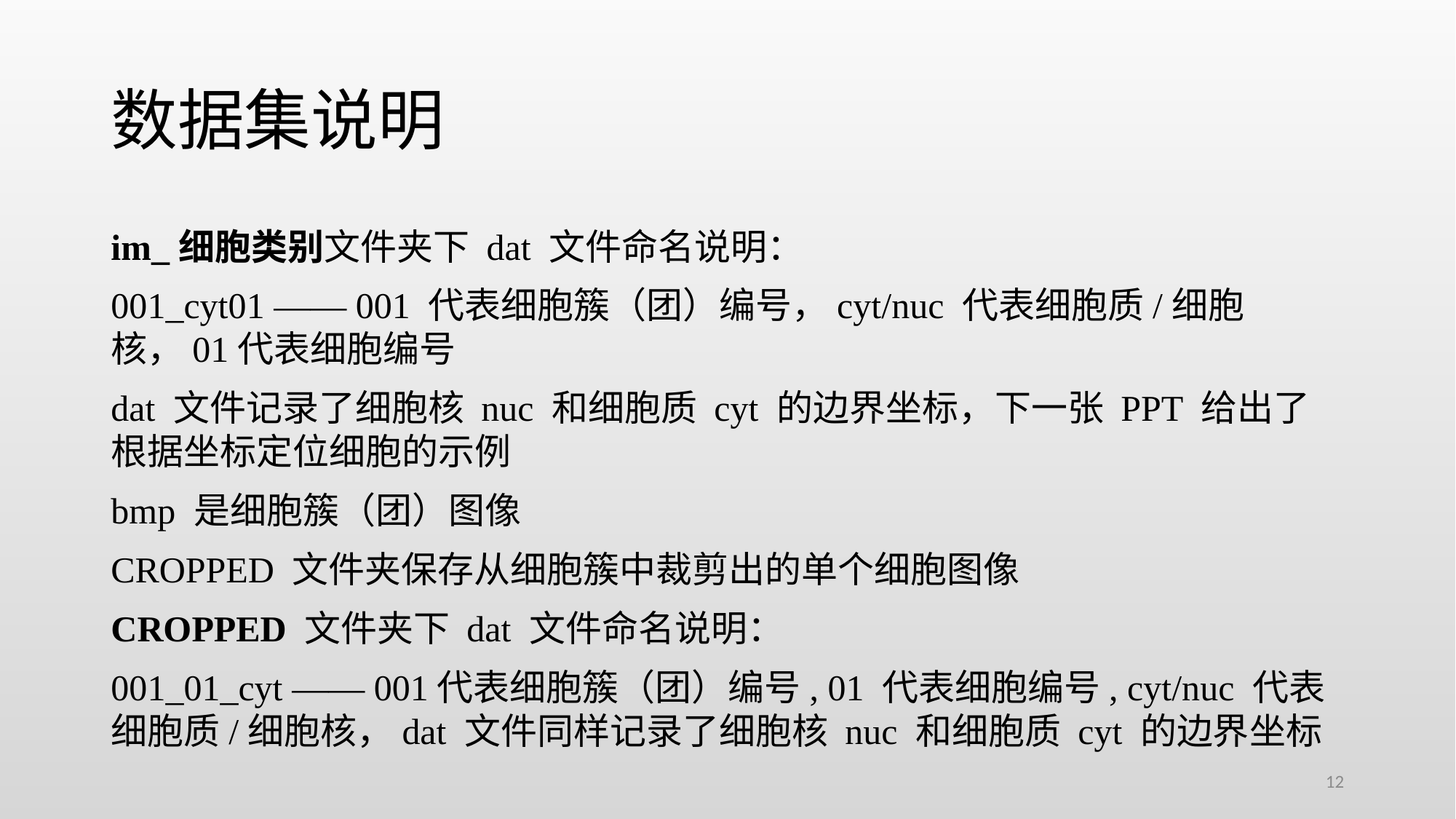

# 数据集说明
im_细胞类别文件夹下 dat 文件命名说明：
001_cyt01 —— 001 代表细胞簇（团）编号，cyt/nuc 代表细胞质/细胞核，01代表细胞编号
dat 文件记录了细胞核 nuc 和细胞质 cyt 的边界坐标，下一张 PPT 给出了根据坐标定位细胞的示例
bmp 是细胞簇（团）图像
CROPPED 文件夹保存从细胞簇中裁剪出的单个细胞图像
CROPPED 文件夹下 dat 文件命名说明：
001_01_cyt —— 001代表细胞簇（团）编号, 01 代表细胞编号, cyt/nuc 代表细胞质/细胞核，dat 文件同样记录了细胞核 nuc 和细胞质 cyt 的边界坐标
12